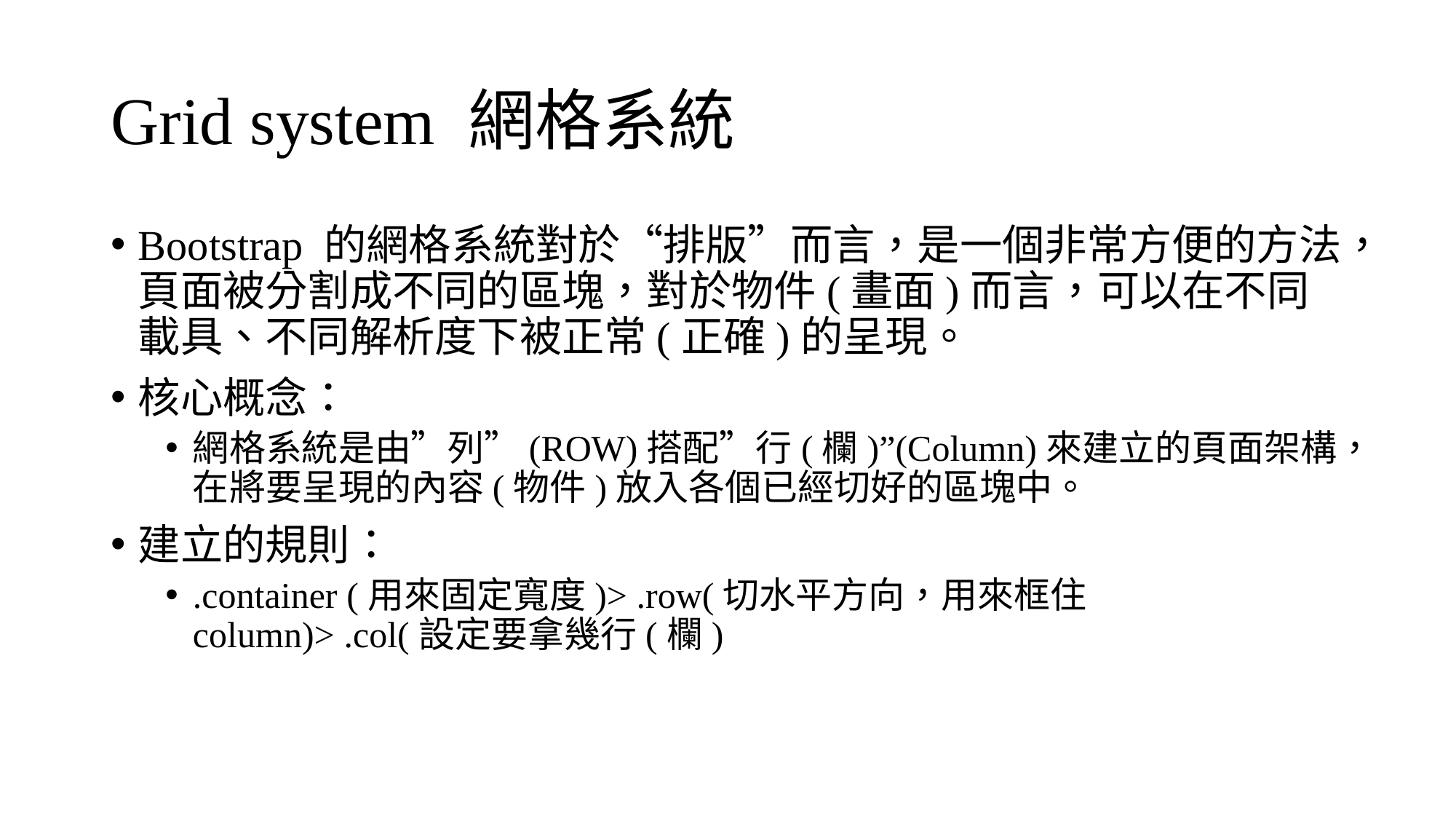

# Grid system 網格系統
Bootstrap 的網格系統對於“排版”而言，是一個非常方便的方法，頁面被分割成不同的區塊，對於物件(畫面)而言，可以在不同載具、不同解析度下被正常(正確)的呈現。
核心概念：
網格系統是由”列”(ROW)搭配”行(欄)”(Column)來建立的頁面架構，在將要呈現的內容(物件)放入各個已經切好的區塊中。
建立的規則：
.container (用來固定寬度)> .row(切水平方向，用來框住column)> .col(設定要拿幾行(欄)